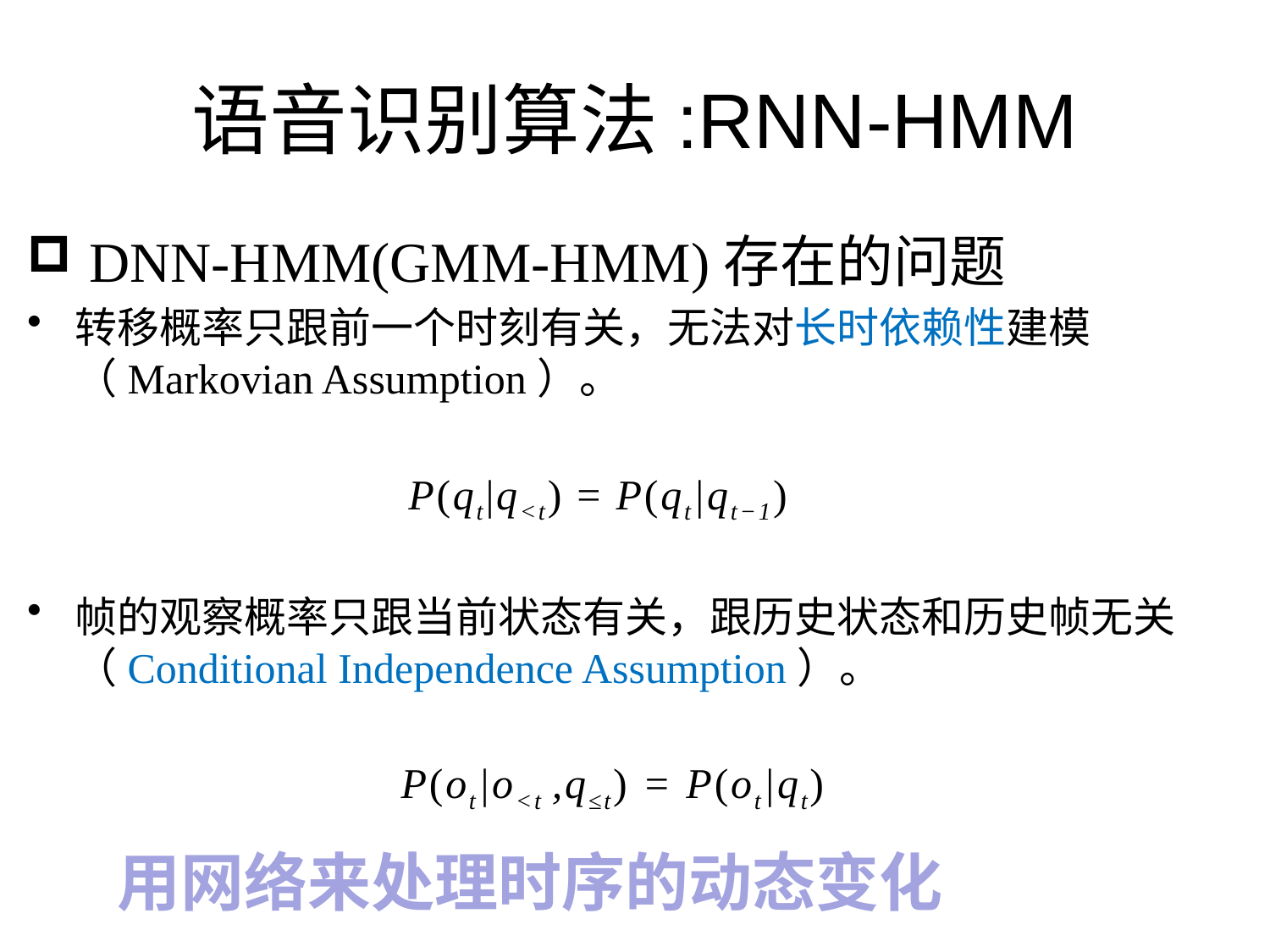

# 语音识别算法:RNN-HMM
 DNN-HMM(GMM-HMM)存在的问题
转移概率只跟前一个时刻有关，无法对长时依赖性建模（Markovian Assumption）。

                                    P(qt|q<t) = P(qt|qt−1)

帧的观察概率只跟当前状态有关，跟历史状态和历史帧无关（Conditional Independence Assumption）。

                             P(ot|o<t ,q≤t) = P(ot|qt)

用网络来处理时序的动态变化